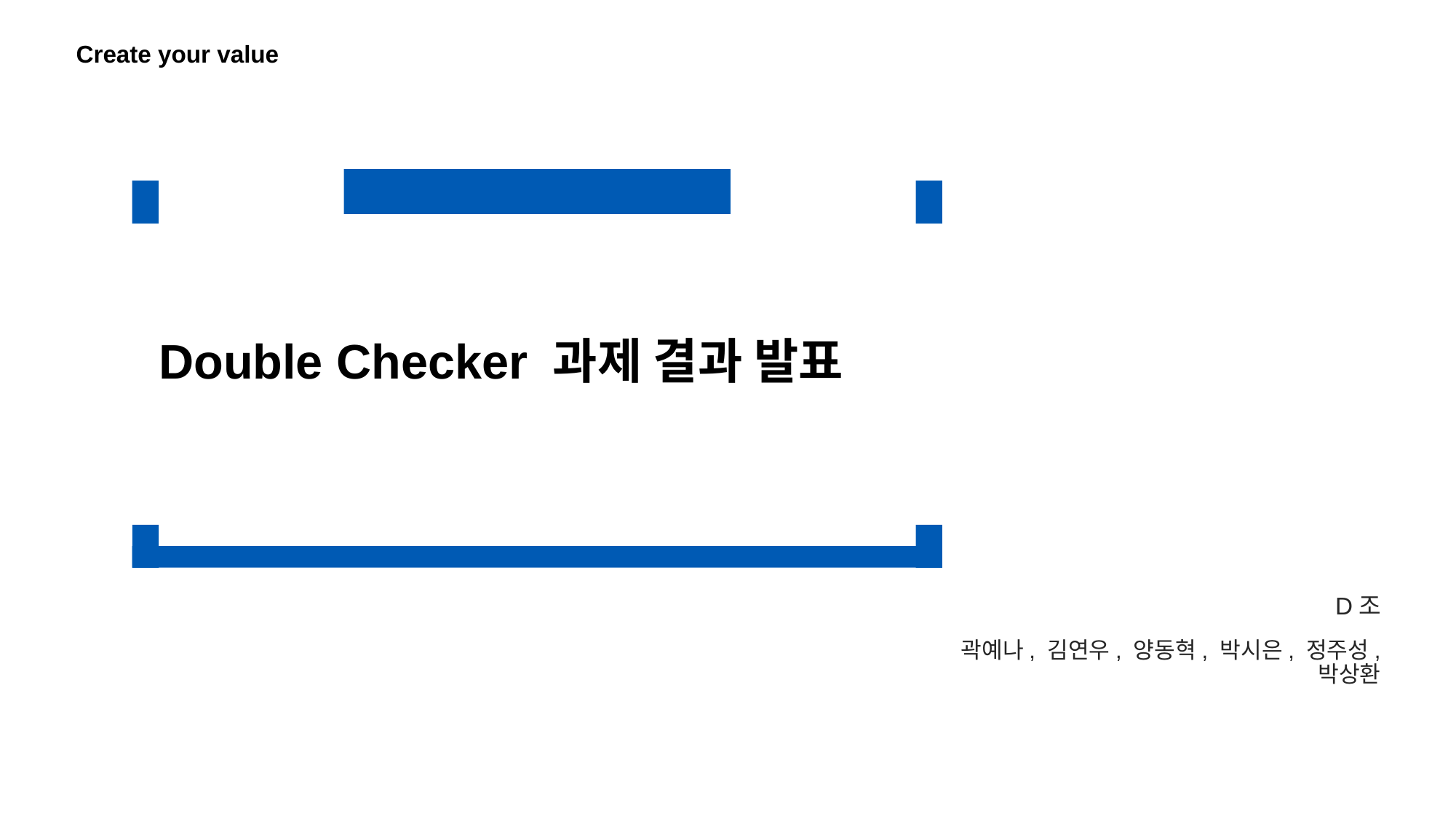

Double Checker 과제 결과 발표
D조
곽예나, 김연우, 양동혁, 박시은, 정주성, 박상환